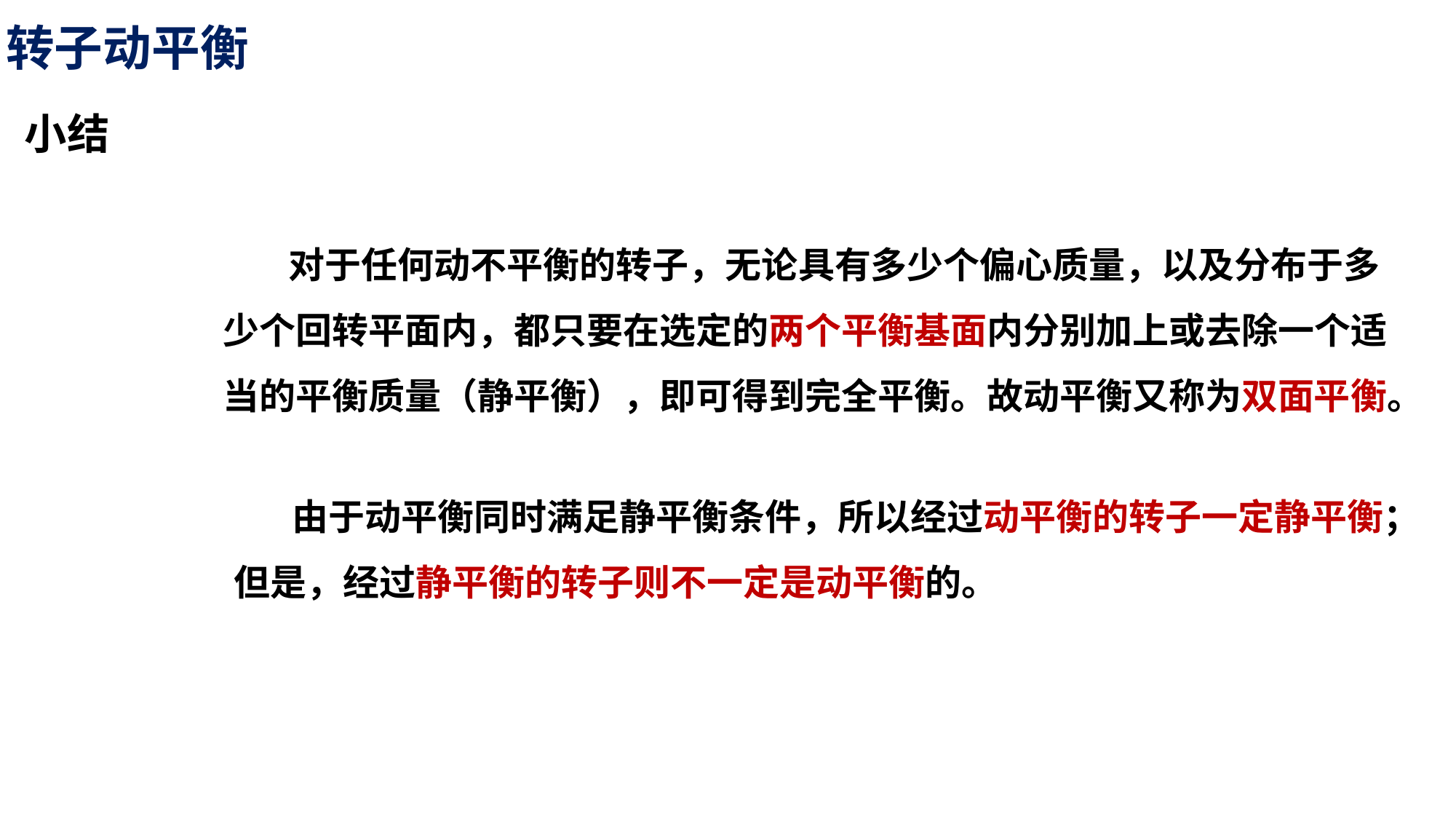

转子动平衡
小结
       对于任何动不平衡的转子，无论具有多少个偏心质量，以及分布于多少个回转平面内，都只要在选定的两个平衡基面内分别加上或去除一个适当的平衡质量（静平衡），即可得到完全平衡。故动平衡又称为双面平衡。
      由于动平衡同时满足静平衡条件，所以经过动平衡的转子一定静平衡；但是，经过静平衡的转子则不一定是动平衡的。